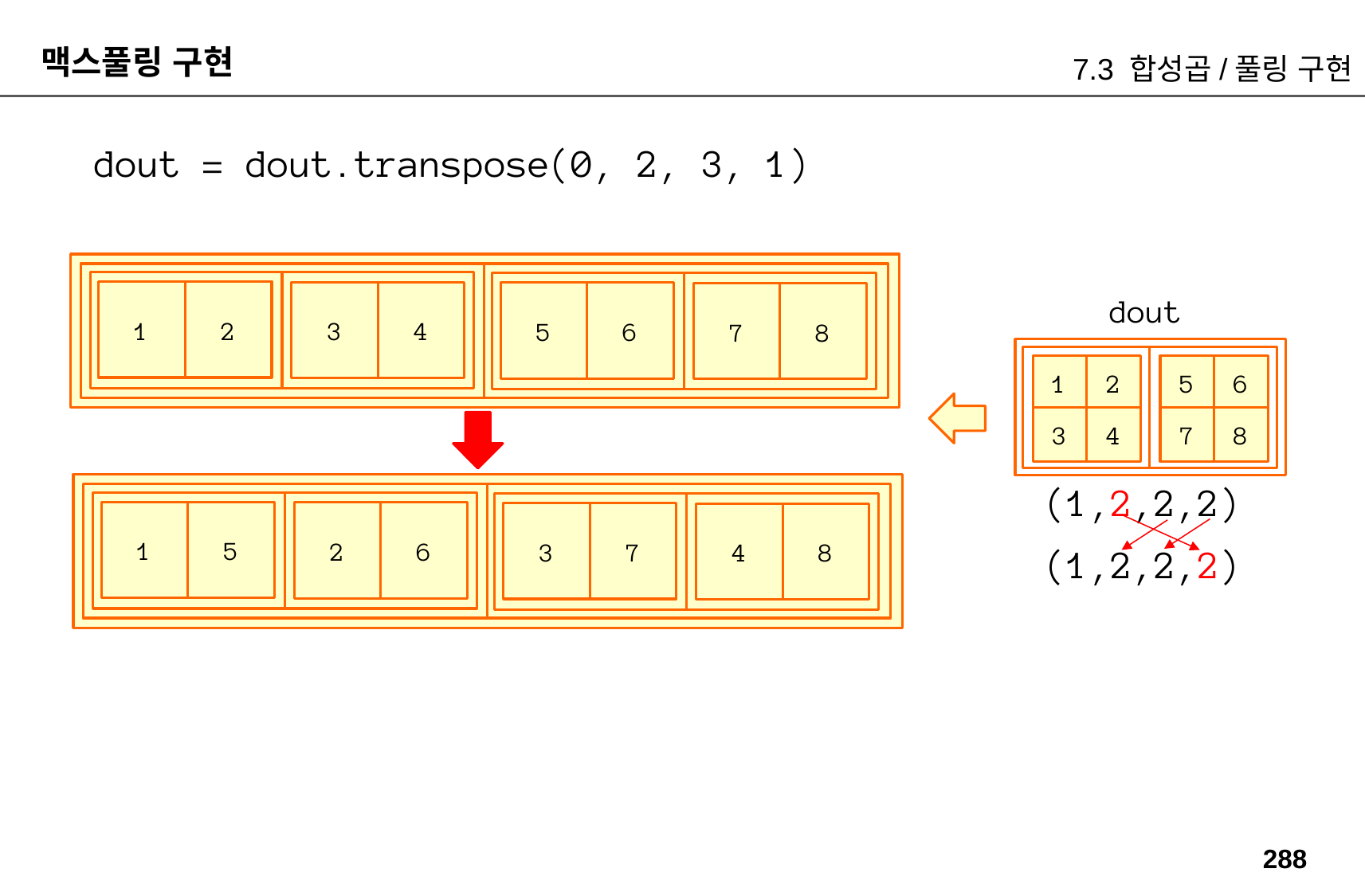

맥스풀링 구현
7.3 합성곱/풀링 구현
dout = dout.transpose(0, 2, 3, 1)

1
2
3
4
5
6
7
8
dout

1
2
5
6

3
4
7
8

(1,2,2,2)

1
5
2
6
3
7
4
8
(1,2,2,2)